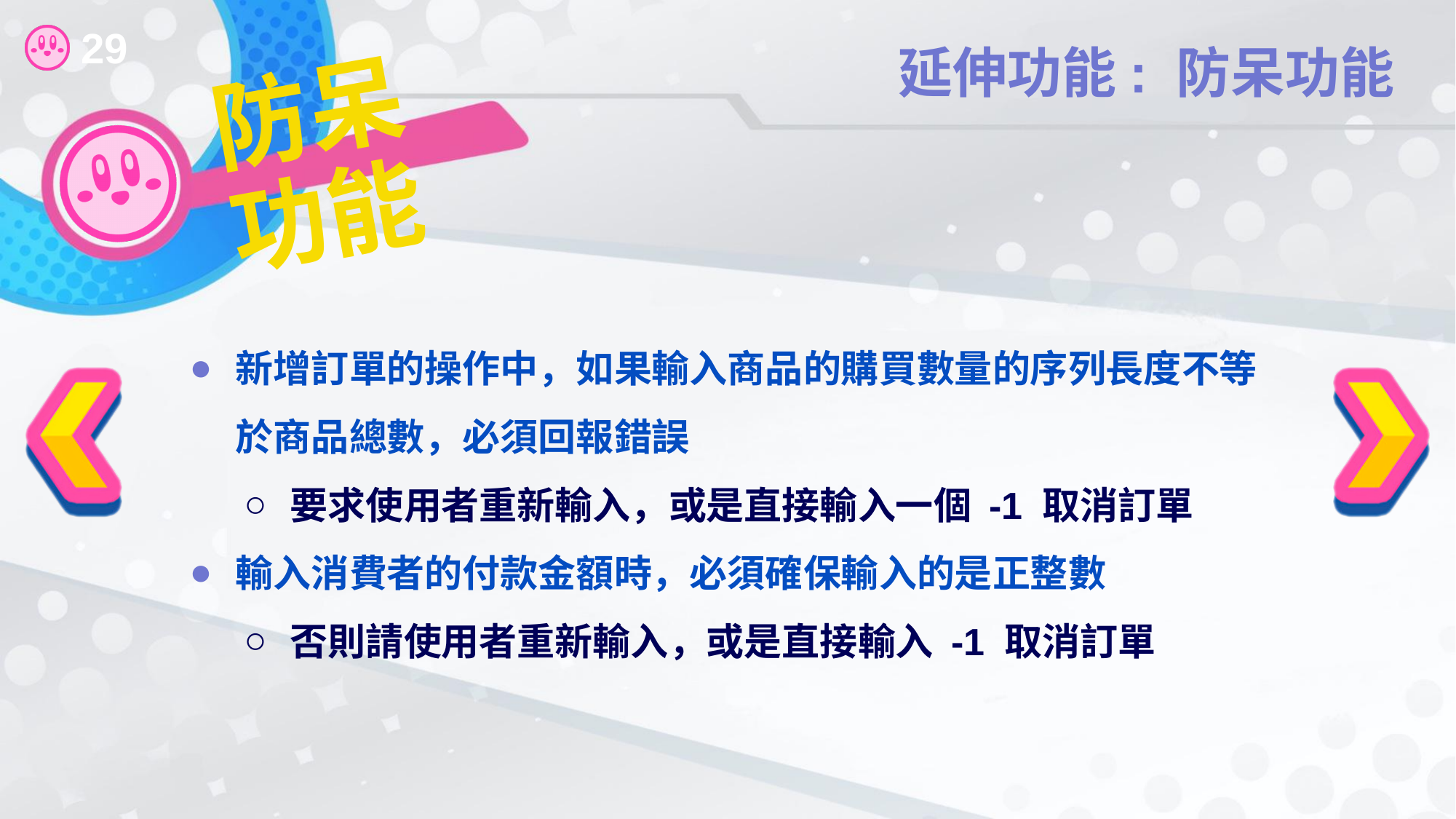

延伸功能: 防呆功能
# 防呆功能
新增訂單的操作中，如果輸入商品的購買數量的序列長度不等於商品總數，必須回報錯誤
要求使用者重新輸入，或是直接輸入一個 -1 取消訂單
輸入消費者的付款金額時，必須確保輸入的是正整數
否則請使用者重新輸入，或是直接輸入 -1 取消訂單